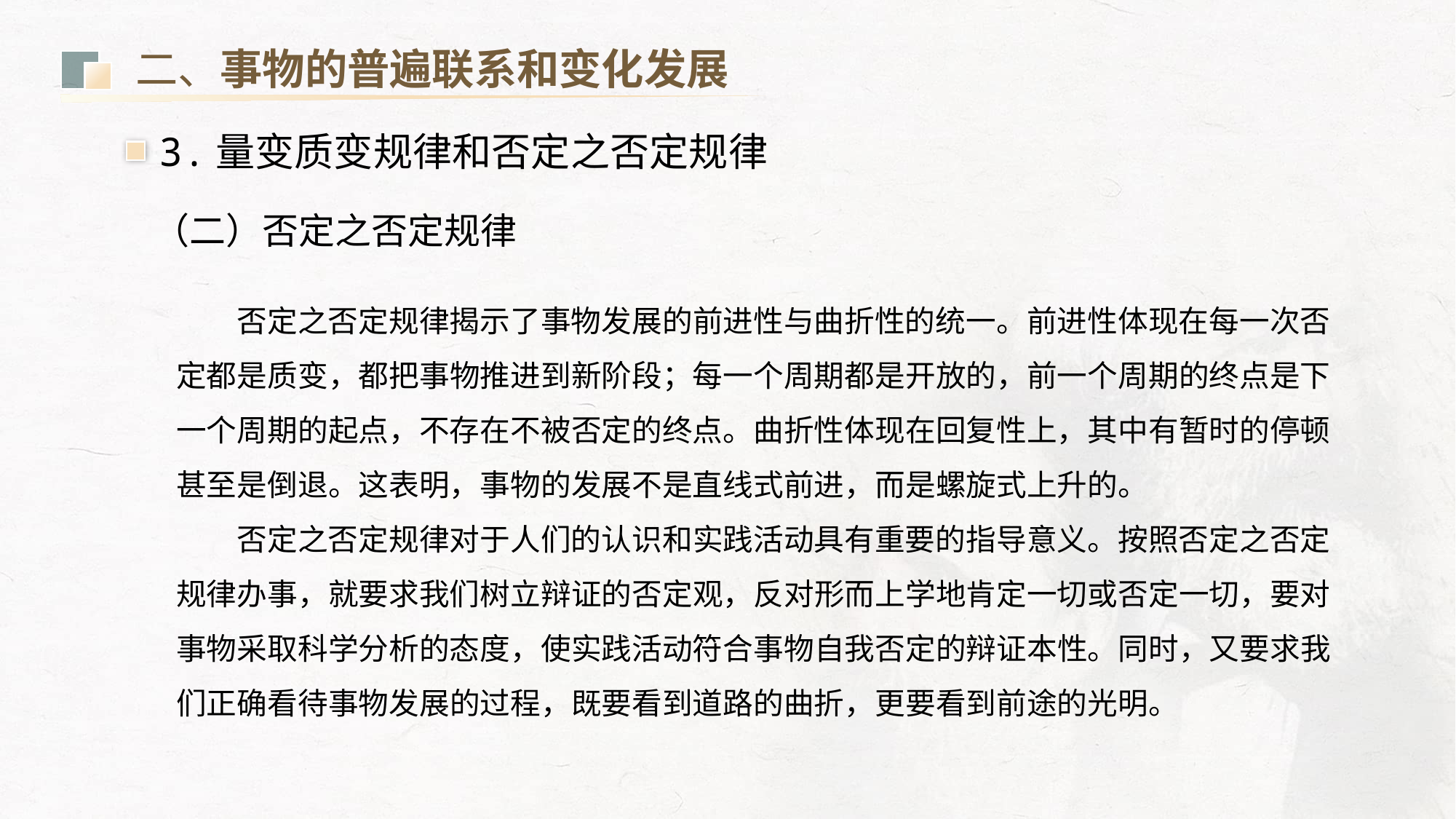

二、事物的普遍联系和变化发展

3.量变质变规律和否定之否定规律

（二）否定之否定规律
否定之否定规律揭示了事物发展的前进性与曲折性的统一。前进性体现在每一次否定都是质变，都把事物推进到新阶段；每一个周期都是开放的，前一个周期的终点是下一个周期的起点，不存在不被否定的终点。曲折性体现在回复性上，其中有暂时的停顿甚至是倒退。这表明，事物的发展不是直线式前进，而是螺旋式上升的。
否定之否定规律对于人们的认识和实践活动具有重要的指导意义。按照否定之否定规律办事，就要求我们树立辩证的否定观，反对形而上学地肯定一切或否定一切，要对事物采取科学分析的态度，使实践活动符合事物自我否定的辩证本性。同时，又要求我们正确看待事物发展的过程，既要看到道路的曲折，更要看到前途的光明。